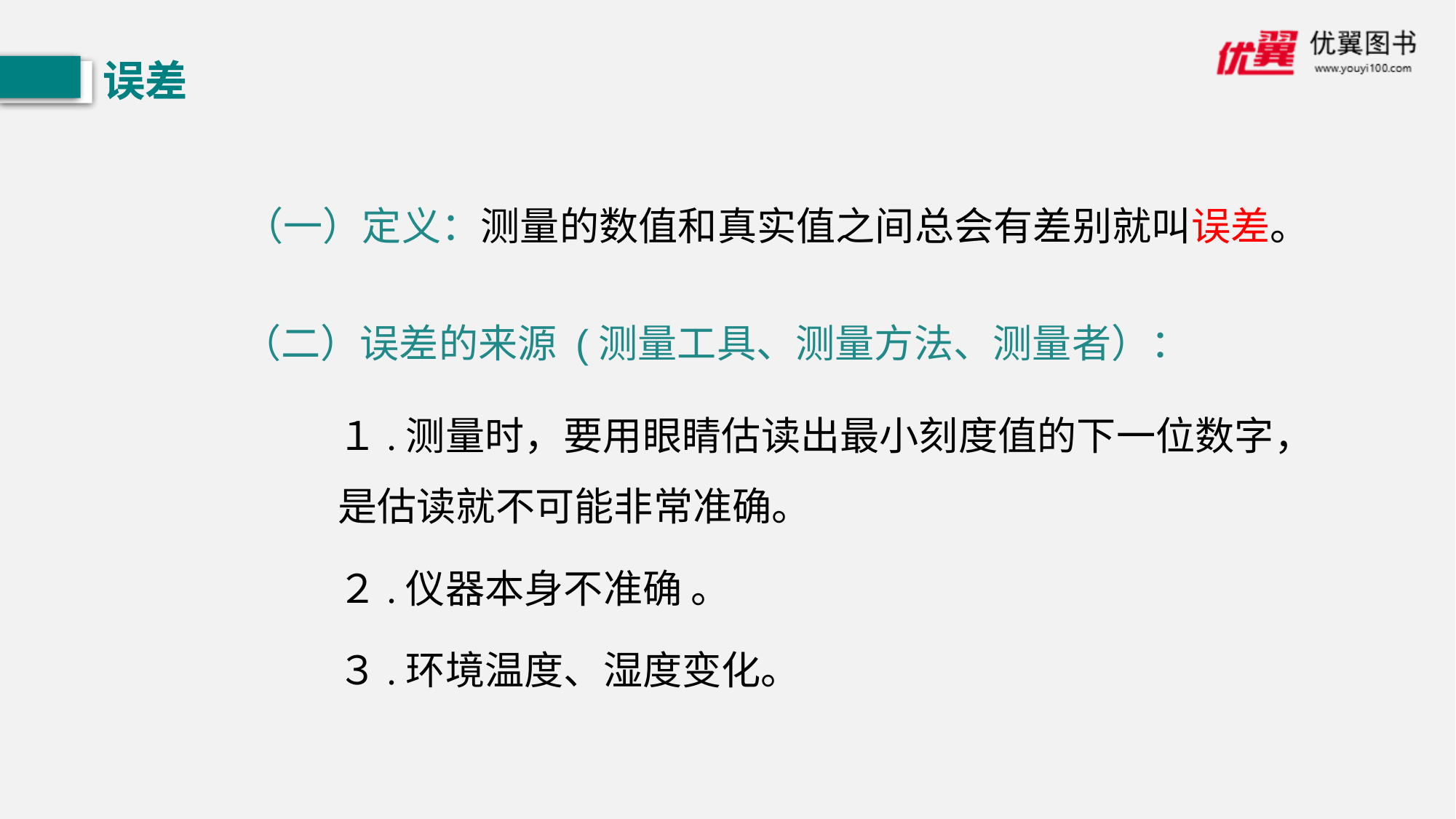

误差

（一）定义：测量的数值和真实值之间总会有差别就叫误差。
 （二）误差的来源 (测量工具、测量方法、测量者）：
１.测量时，要用眼睛估读出最小刻度值的下一位数字，是估读就不可能非常准确。
２.仪器本身不准确 。
３.环境温度、湿度变化。